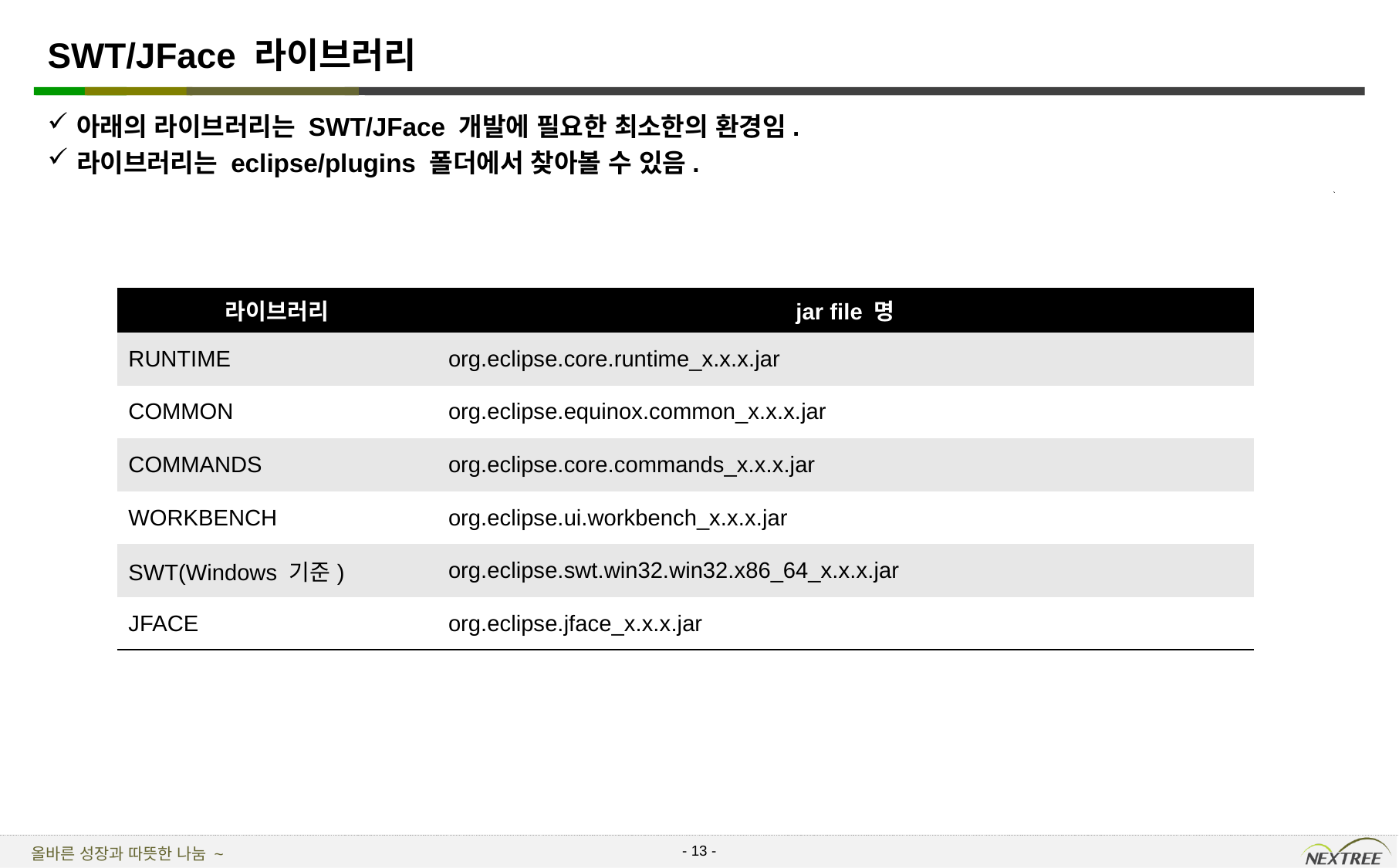

# SWT/JFace 라이브러리
아래의 라이브러리는 SWT/JFace 개발에 필요한 최소한의 환경임.
라이브러리는 eclipse/plugins 폴더에서 찾아볼 수 있음.
| 라이브러리 | jar file 명 |
| --- | --- |
| RUNTIME | org.eclipse.core.runtime\_x.x.x.jar |
| COMMON | org.eclipse.equinox.common\_x.x.x.jar |
| COMMANDS | org.eclipse.core.commands\_x.x.x.jar |
| WORKBENCH | org.eclipse.ui.workbench\_x.x.x.jar |
| SWT(Windows 기준) | org.eclipse.swt.win32.win32.x86\_64\_x.x.x.jar |
| JFACE | org.eclipse.jface\_x.x.x.jar |